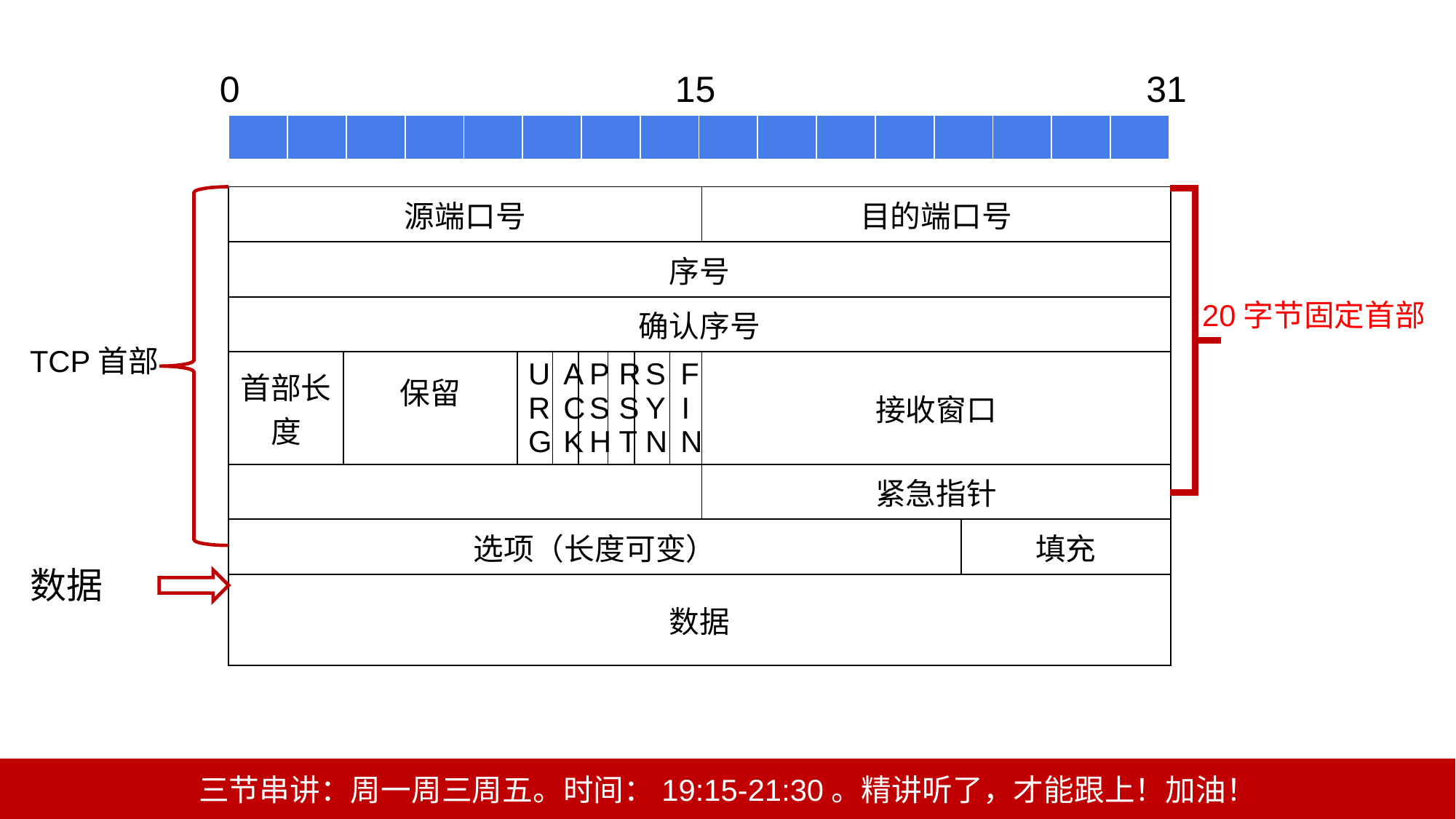

0
15
31
|  |  |  |  |  |  |  |  |  |  |  |  |  |  |  |  |
| --- | --- | --- | --- | --- | --- | --- | --- | --- | --- | --- | --- | --- | --- | --- | --- |

| 源端口号 |  |  |  |  |  |  |  | 目的端口号 |  |
| --- | --- | --- | --- | --- | --- | --- | --- | --- | --- |
| 序号 |  |  |  |  |  |  |  |  |  |
| 确认序号 |  |  |  |  |  |  |  |  |  |
| 首部长度 | 保留 | URG | ACK | PSH | RST | SYN | F IN | 接收窗口 |  |
|  |  |  |  |  |  |  |  | 紧急指针 |  |
| 选项（长度可变） |  |  |  |  |  |  |  |  | 填充 |
| 数据 |  |  |  |  |  |  |  |  |  |

20字节固定首部
TCP首部
数据

三节串讲：周一周三周五。时间：19:15-21:30。精讲听了，才能跟上！加油！